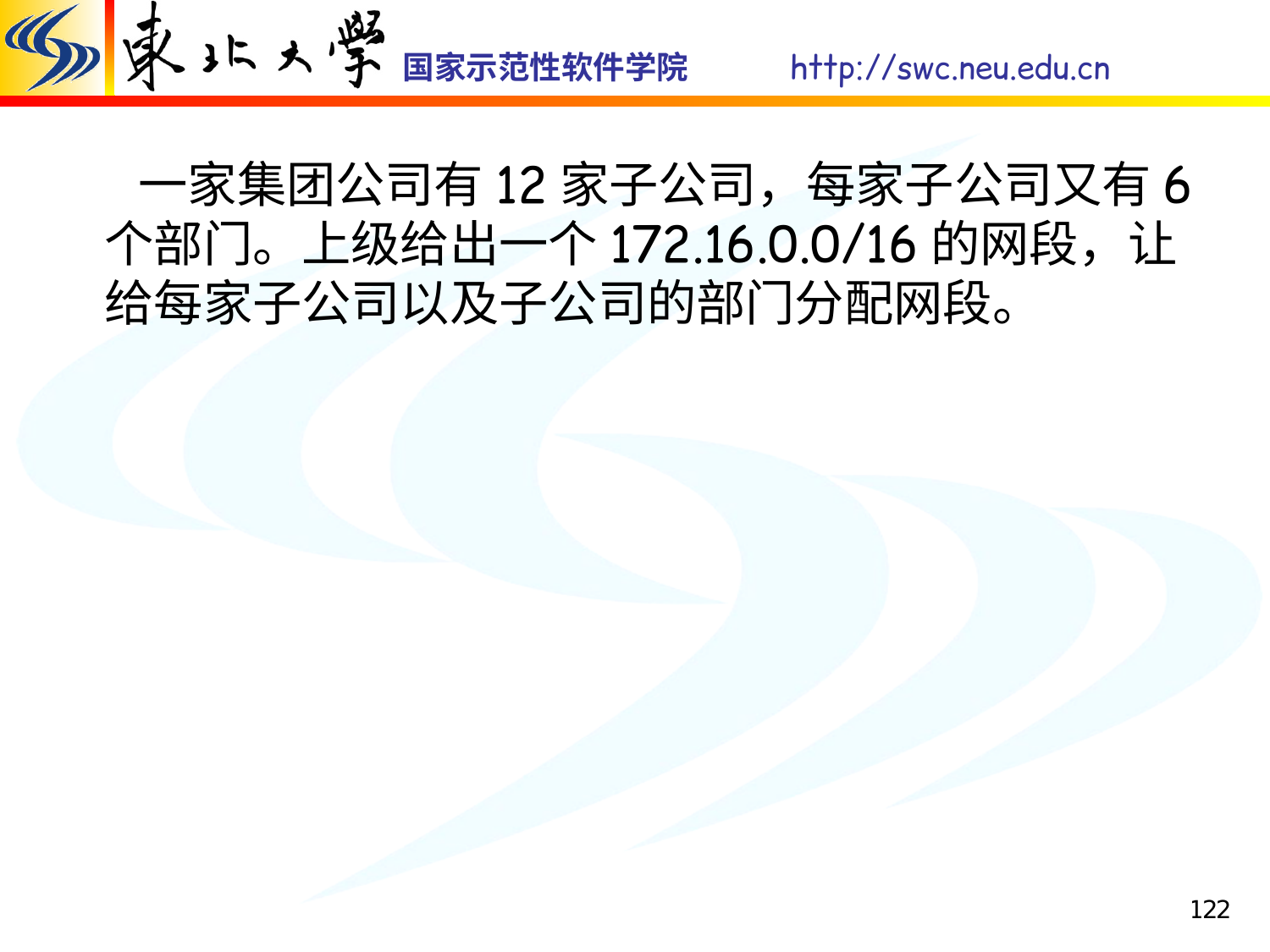

一家集团公司有12家子公司，每家子公司又有6个部门。上级给出一个172.16.0.0/16的网段，让给每家子公司以及子公司的部门分配网段。
122